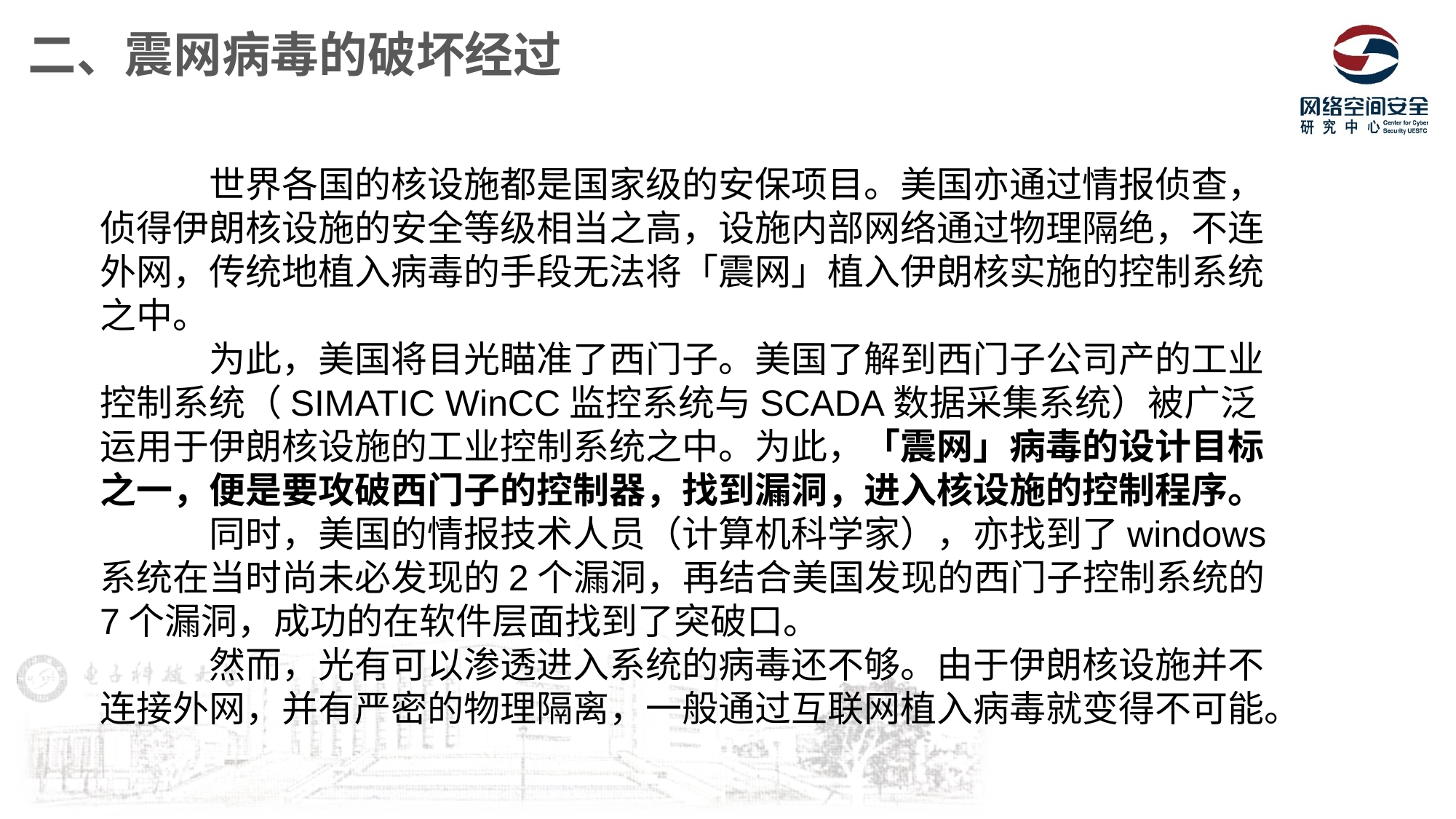

二、震网病毒的破坏经过
	世界各国的核设施都是国家级的安保项目。美国亦通过情报侦查，侦得伊朗核设施的安全等级相当之高，设施内部网络通过物理隔绝，不连外网，传统地植入病毒的手段无法将「震网」植入伊朗核实施的控制系统之中。
	为此，美国将目光瞄准了西门子。美国了解到西门子公司产的工业控制系统（SIMATIC WinCC监控系统与SCADA数据采集系统）被广泛运用于伊朗核设施的工业控制系统之中。为此，「震网」病毒的设计目标之一，便是要攻破西门子的控制器，找到漏洞，进入核设施的控制程序。
	同时，美国的情报技术人员（计算机科学家），亦找到了windows系统在当时尚未必发现的2个漏洞，再结合美国发现的西门子控制系统的7个漏洞，成功的在软件层面找到了突破口。
	然而，光有可以渗透进入系统的病毒还不够。由于伊朗核设施并不连接外网，并有严密的物理隔离，一般通过互联网植入病毒就变得不可能。